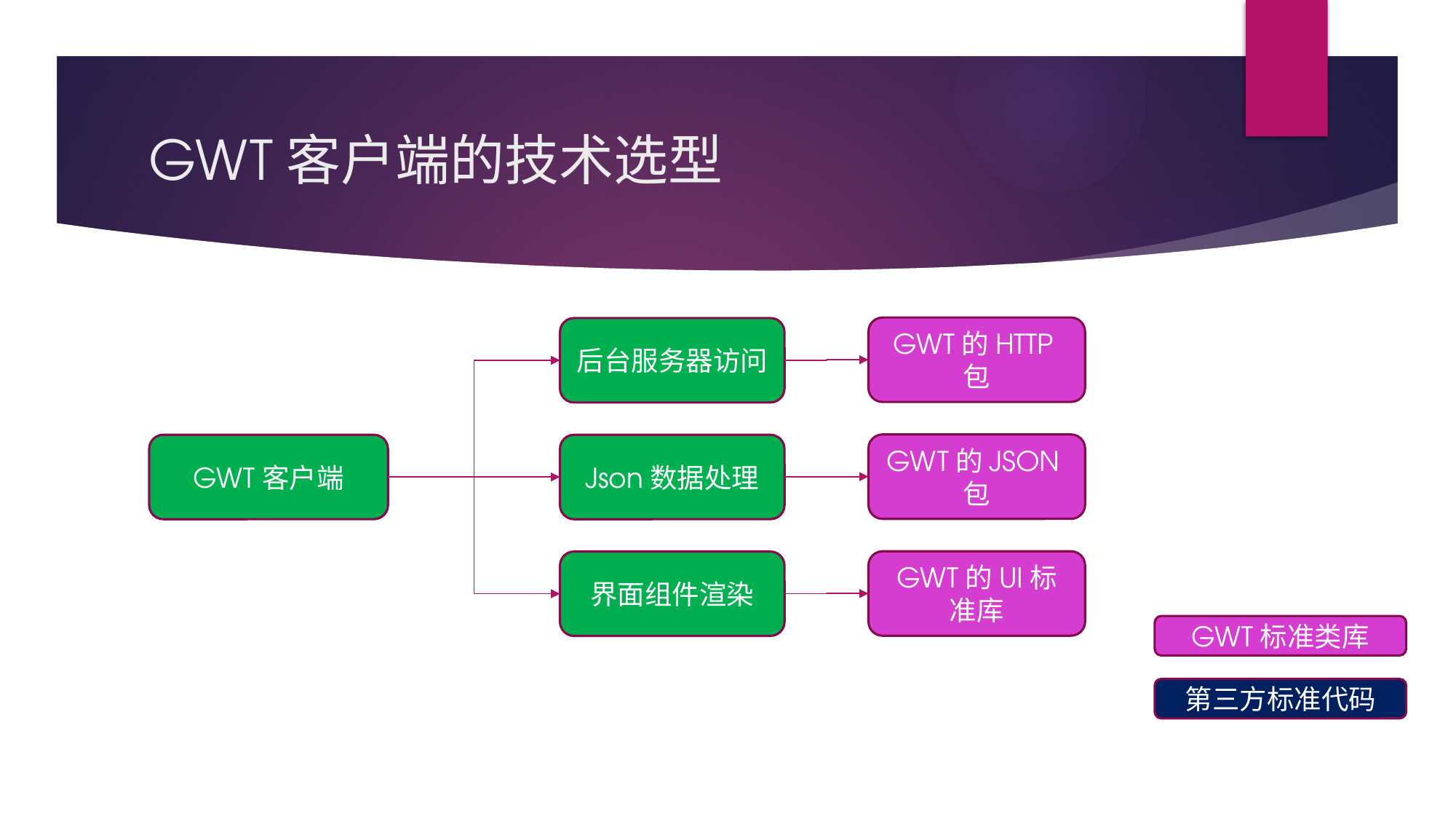

# GWT客户端的技术选型
GWT的HTTP包
后台服务器访问
GWT的JSON包
GWT客户端
Json数据处理
GWT的UI标准库
界面组件渲染
GWT标准类库
第三方标准代码